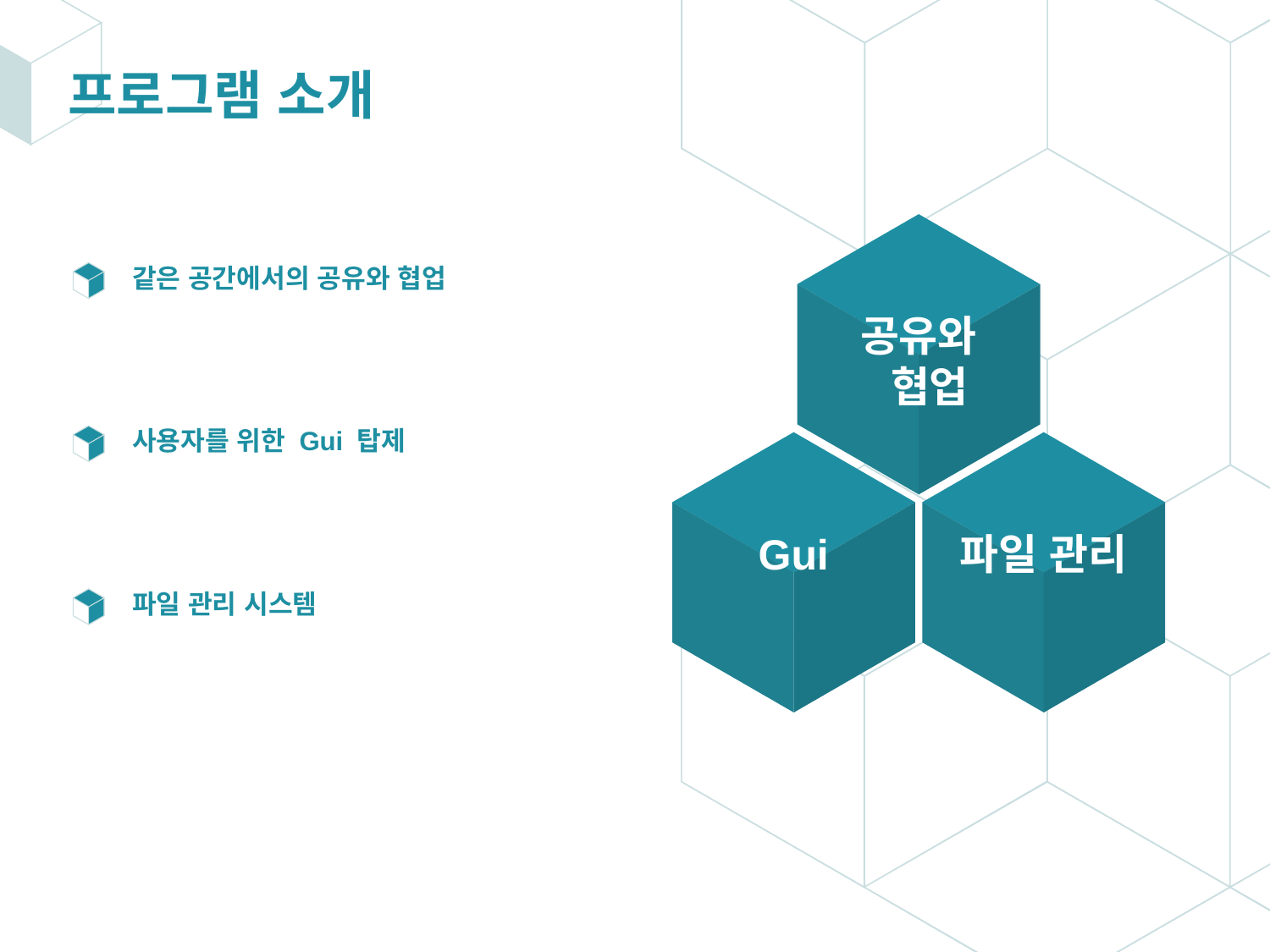

# 프로그램 소개

공유와
 협업

Gui

파일 관리
같은 공간에서의 공유와 협업

사용자를 위한 Gui 탑제

파일 관리 시스템